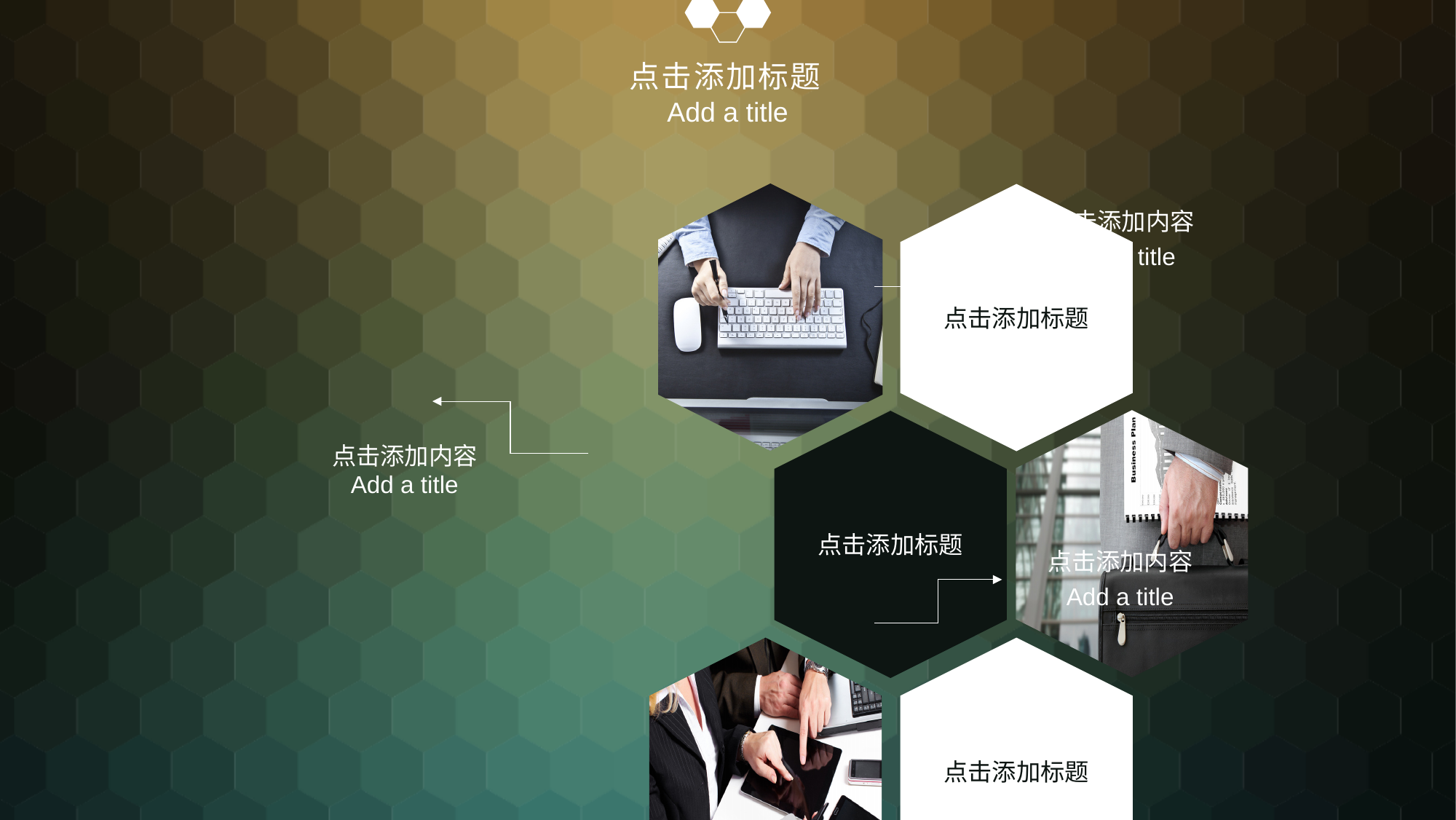

点击添加标题
Add a title

点击添加内容
Add a title
点击添加标题

点击添加标题
点击添加内容
Add a title

点击添加标题

点击添加内容
Add a title